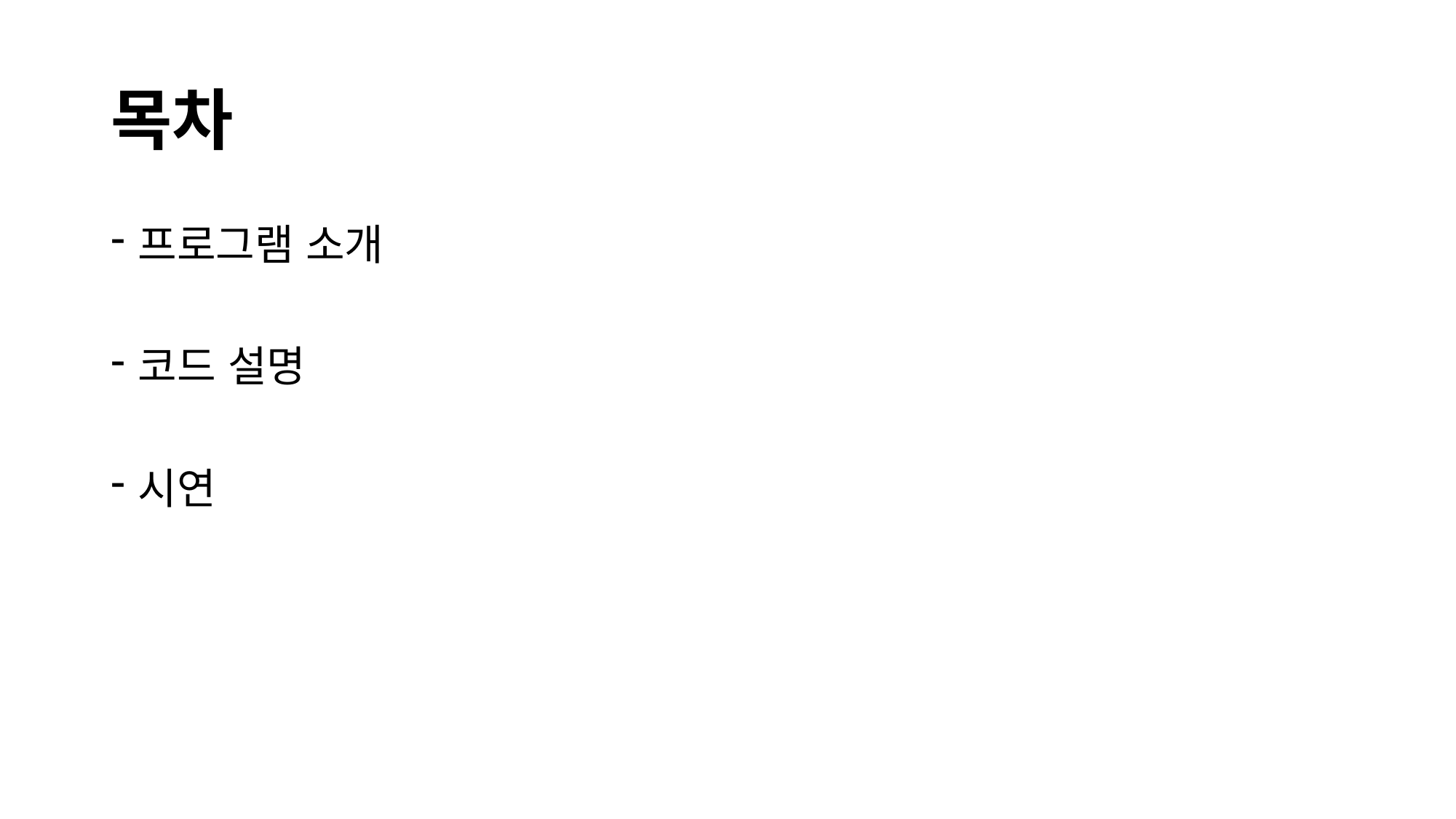

# 목차
프로그램 소개

코드 설명

시연